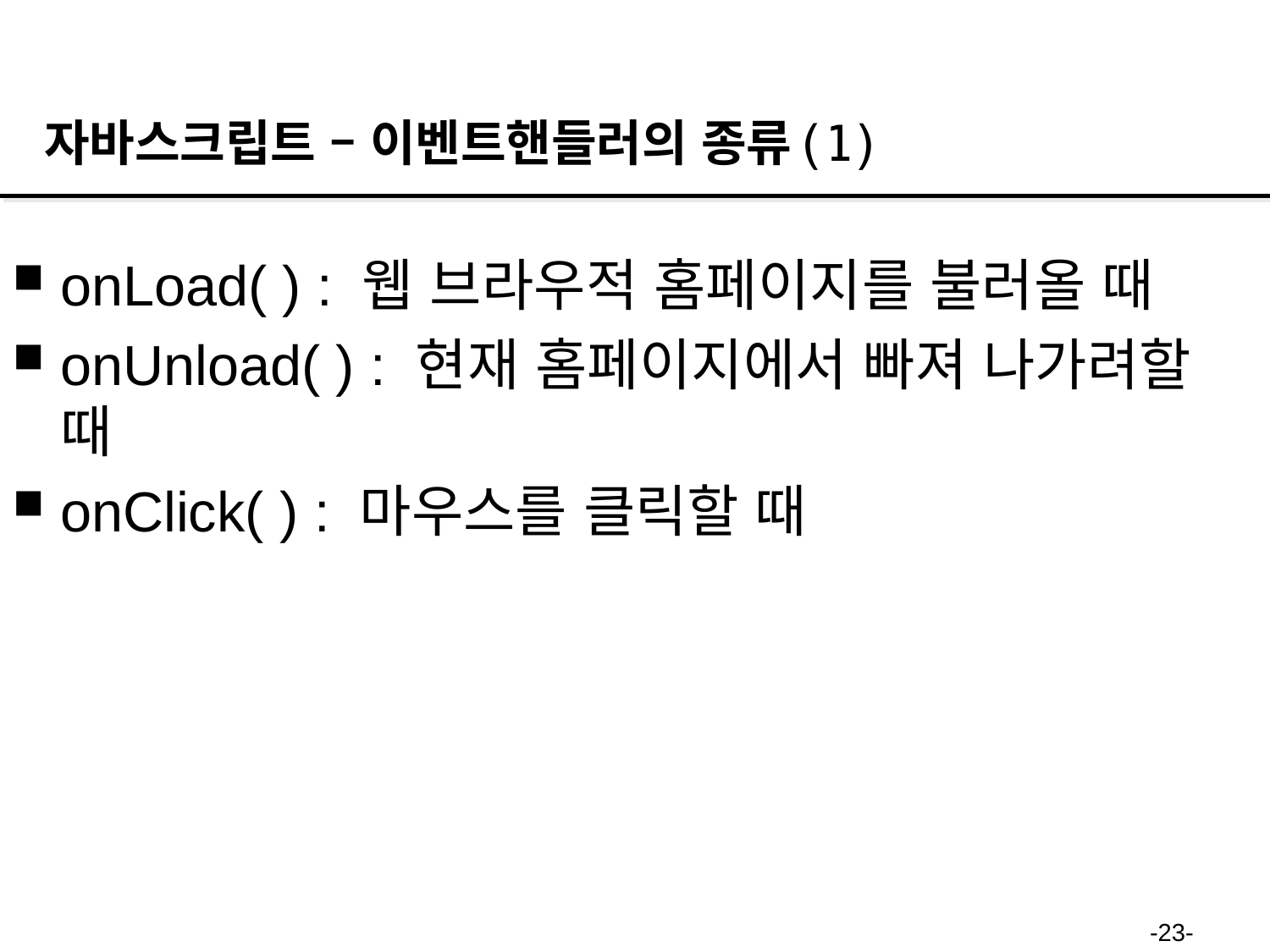

자바스크립트 – 이벤트핸들러의 종류(1)
onLoad( ) : 웹 브라우적 홈페이지를 불러올 때
onUnload( ) : 현재 홈페이지에서 빠져 나가려할 때
onClick( ) : 마우스를 클릭할 때
-23-